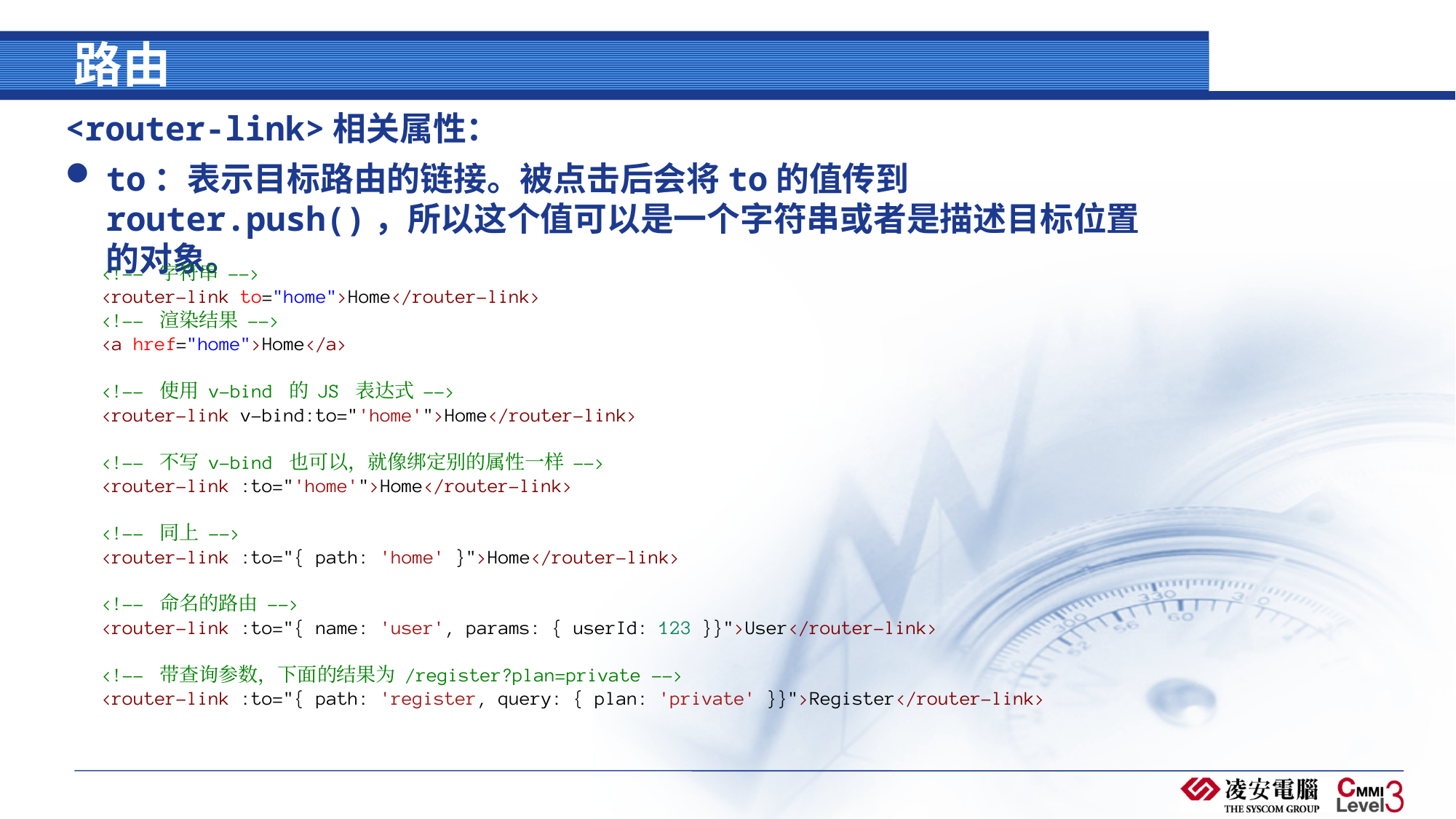

# 路由
<router-link>相关属性：
to：表示目标路由的链接。被点击后会将to的值传到 router.push()，所以这个值可以是一个字符串或者是描述目标位置的对象。
<!-- 字符串 -->
<router-link to="home">Home</router-link>
<!-- 渲染结果 -->
<a href="home">Home</a>
<!-- 使用 v-bind 的 JS 表达式 -->
<router-link v-bind:to="'home'">Home</router-link>
<!-- 不写 v-bind 也可以，就像绑定别的属性一样 -->
<router-link :to="'home'">Home</router-link>
<!-- 同上 -->
<router-link :to="{ path: 'home' }">Home</router-link>
<!-- 命名的路由 -->
<router-link :to="{ name: 'user', params: { userId: 123 }}">User</router-link>
<!-- 带查询参数，下面的结果为 /register?plan=private -->
<router-link :to="{ path: 'register, query: { plan: 'private' }}">Register</router-link>